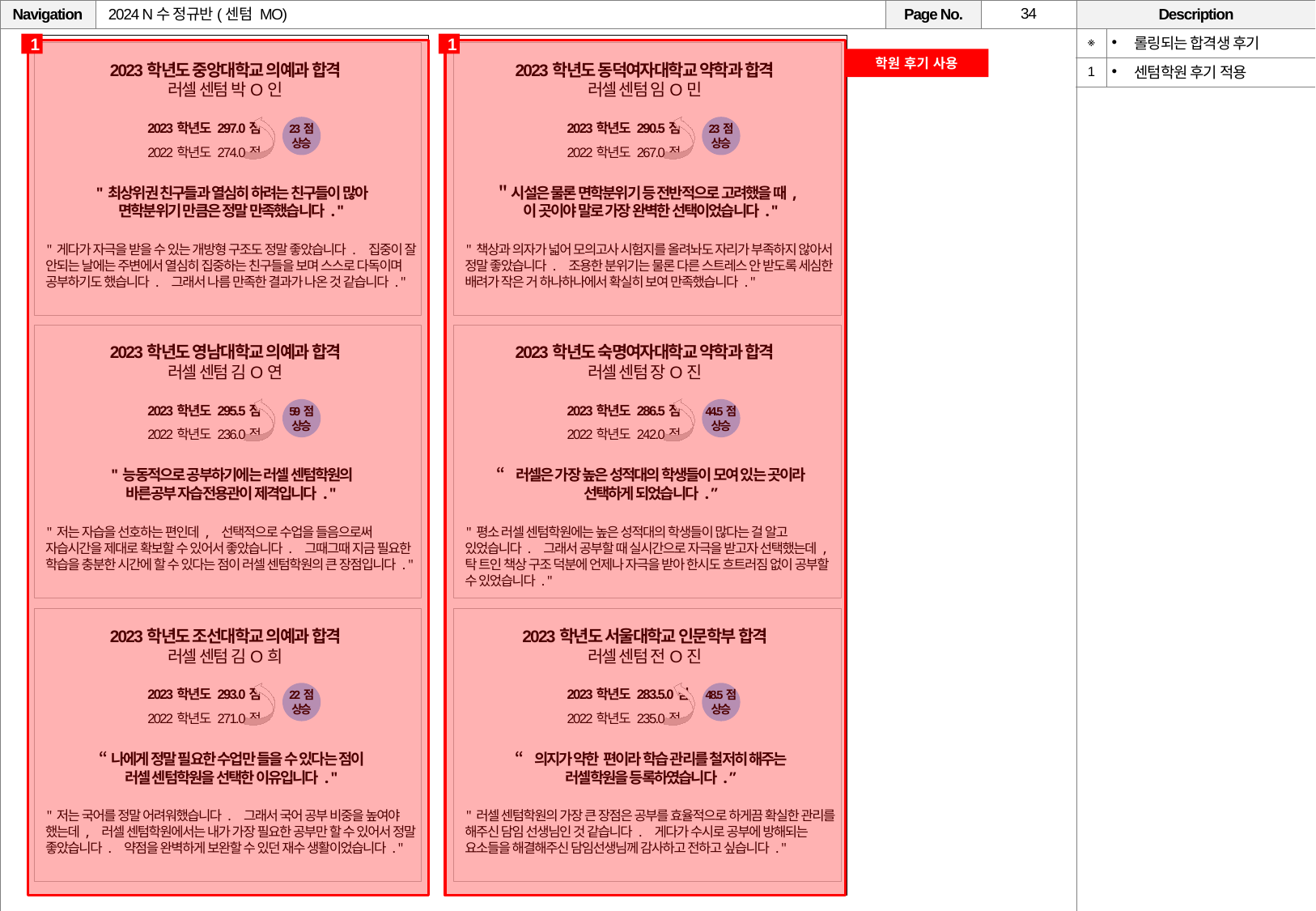

# 2024 N수 정규반(센텀 MO)
| ※ | 롤링되는 합격생 후기 |
| --- | --- |
| 1 | 센텀학원 후기 적용 |
1
1

학원 후기 사용
2023학년도 중앙대학교 의예과 합격
러셀 센텀 박O인
2023학년도 동덕여자대학교 약학과 합격
러셀 센텀 임O민
2023학년도 297.0점
2022학년도 274.0점
23점
상승
2023학년도 290.5점
2022학년도 267.0점
23점
상승

"최상위권 친구들과 열심히 하려는 친구들이 많아
면학분위기 만큼은 정말 만족했습니다."
＂시설은 물론 면학분위기 등 전반적으로 고려했을 때,
이 곳이야 말로 가장 완벽한 선택이었습니다."
"게다가 자극을 받을 수 있는 개방형 구조도 정말 좋았습니다. 집중이 잘 안되는 날에는 주변에서 열심히 집중하는 친구들을 보며 스스로 다독이며 공부하기도 했습니다. 그래서 나름 만족한 결과가 나온 것 같습니다."
"책상과 의자가 넓어 모의고사 시험지를 올려놔도 자리가 부족하지 않아서 정말 좋았습니다. 조용한 분위기는 물론 다른 스트레스 안 받도록 세심한 배려가 작은 거 하나하나에서 확실히 보여 만족했습니다."

2023학년도 영남대학교 의예과 합격
러셀 센텀 김O연
2023학년도 숙명여자대학교 약학과 합격
러셀 센텀 장O진
2023학년도 295.5점
2022학년도 236.0점
59점
상승
2023학년도 286.5점
2022학년도 242.0점
44.5점
상승

"능동적으로 공부하기에는 러셀 센텀학원의
바른공부 자습전용관이 제격입니다."
“러셀은 가장 높은 성적대의 학생들이 모여 있는 곳이라
선택하게 되었습니다.”
"저는 자습을 선호하는 편인데, 선택적으로 수업을 들음으로써 자습시간을 제대로 확보할 수 있어서 좋았습니다. 그때그때 지금 필요한 학습을 충분한 시간에 할 수 있다는 점이 러셀 센텀학원의 큰 장점입니다."
"평소 러셀 센텀학원에는 높은 성적대의 학생들이 많다는 걸 알고 있었습니다. 그래서 공부할 때 실시간으로 자극을 받고자 선택했는데, 탁 트인 책상 구조 덕분에 언제나 자극을 받아 한시도 흐트러짐 없이 공부할 수 있었습니다."

2023학년도 조선대학교 의예과 합격
러셀 센텀 김O희
2023학년도 서울대학교 인문학부 합격
러셀 센텀 전O진
2023학년도 293.0점
2022학년도 271.0점
22점
상승
2023학년도 283.5.0점
2022학년도 235.0점
48.5점
상승

“나에게 정말 필요한 수업만 들을 수 있다는 점이
러셀 센텀학원을 선택한 이유입니다."
“의지가 약한  편이라 학습 관리를 철저히 해주는
러셀학원을 등록하였습니다.”
"저는 국어를 정말 어려워했습니다. 그래서 국어 공부 비중을 높여야 했는데, 러셀 센텀학원에서는 내가 가장 필요한 공부만 할 수 있어서 정말 좋았습니다. 약점을 완벽하게 보완할 수 있던 재수 생활이었습니다."
"러셀 센텀학원의 가장 큰 장점은 공부를 효율적으로 하게끔 확실한 관리를 해주신 담임 선생님인 것 같습니다. 게다가 수시로 공부에 방해되는 요소들을 해결해주신 담임선생님께 감사하고 전하고 싶습니다."